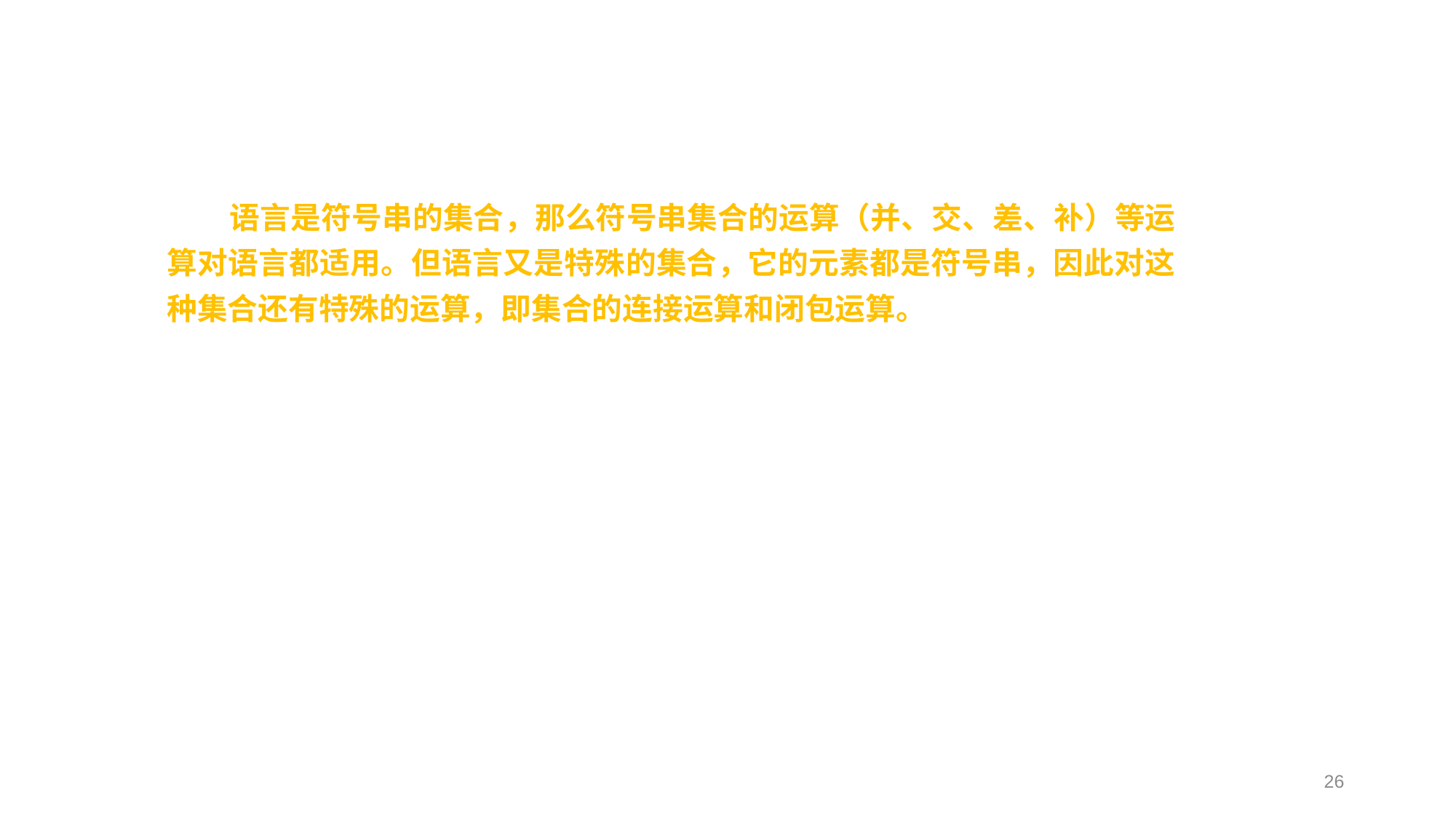

语言是符号串的集合，那么符号串集合的运算（并、交、差、补）等运算对语言都适用。但语言又是特殊的集合，它的元素都是符号串，因此对这种集合还有特殊的运算，即集合的连接运算和闭包运算。
26